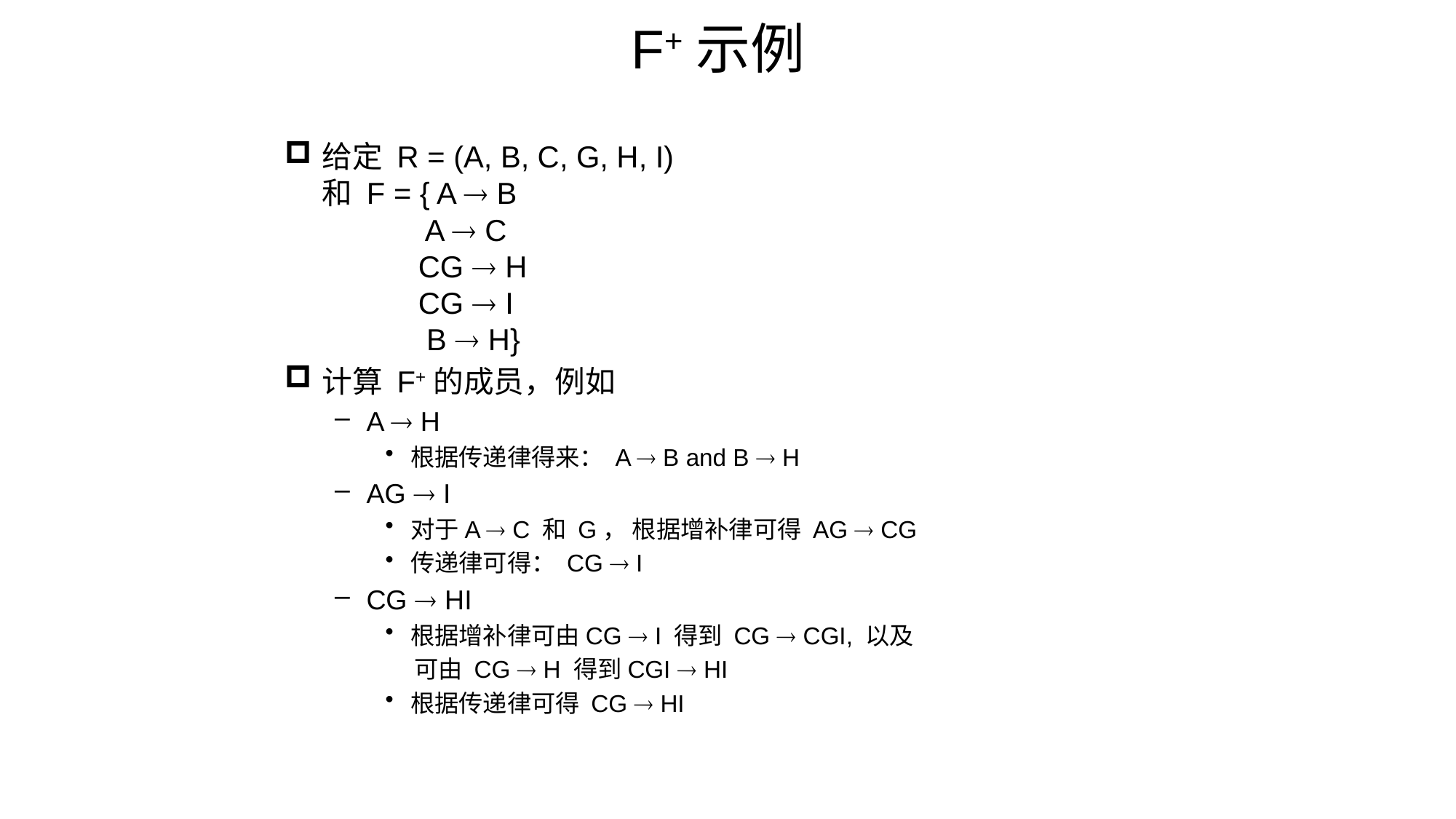

# F+示例
给定 R = (A, B, C, G, H, I)
和 F = { A → B
	 A → C
	CG → H
	CG → I
	 B → H}
计算 F+的成员，例如
A → H
根据传递律得来： A → B and B → H
AG → I
对于A → C 和 G， 根据增补律可得 AG → CG
传递律可得： CG → I
CG → HI
根据增补律可由CG → I 得到 CG → CGI, 以及
    可由 CG → H 得到CGI → HI
根据传递律可得 CG → HI